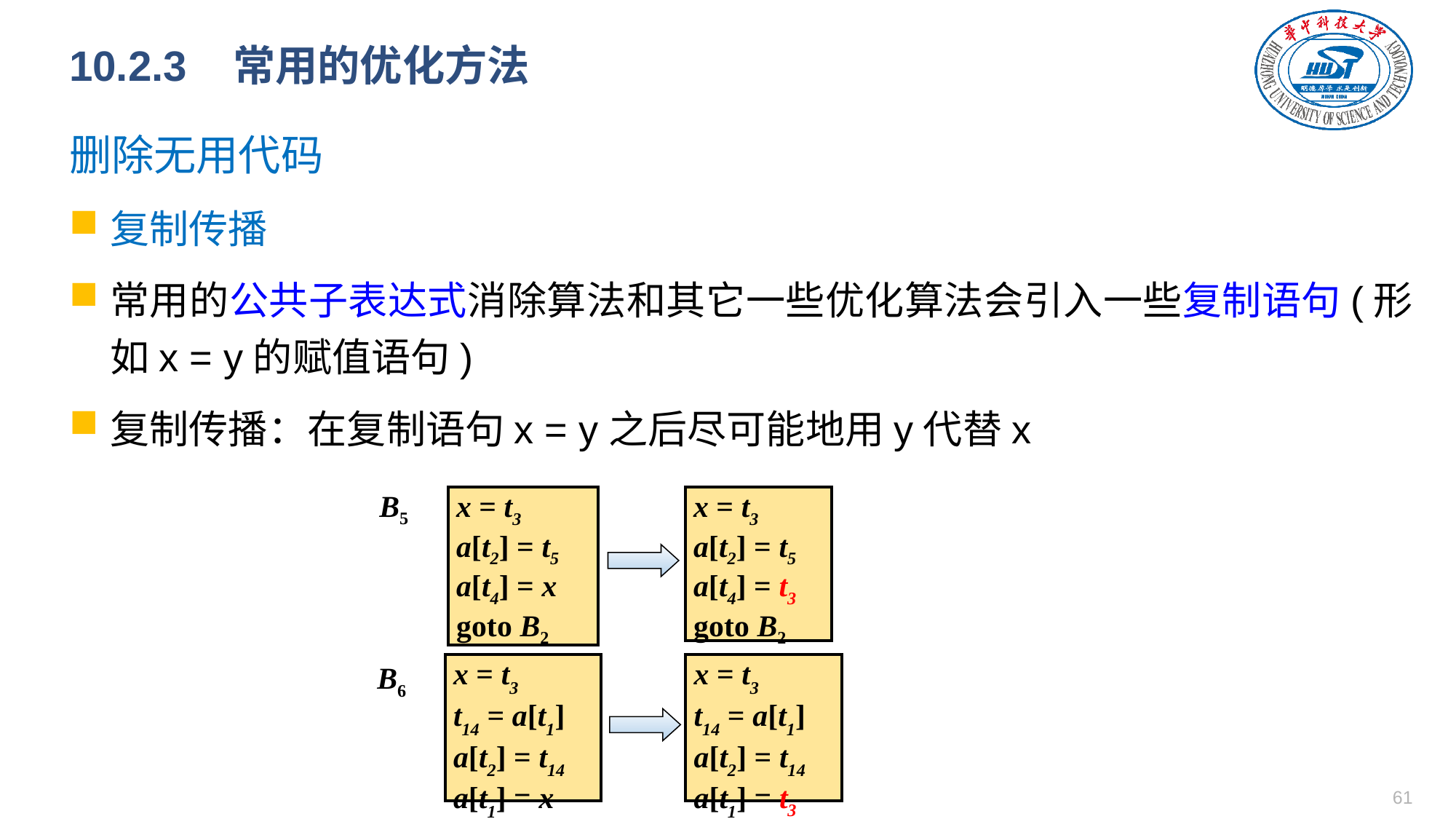

# 10.2.3   常用的优化方法
删除无用代码
复制传播
常用的公共子表达式消除算法和其它一些优化算法会引入一些复制语句(形如x = y的赋值语句)
复制传播：在复制语句x = y之后尽可能地用y代替x

B5
x = t3
a[t2] = t5
a[t4] = x
goto B2
x = t3
a[t2] = t5
a[t4] = t3
goto B2

B6
x = t3
t14 = a[t1]
a[t2] = t14
a[t1] = x
x = t3
t14 = a[t1]
a[t2] = t14
a[t1] = t3

61